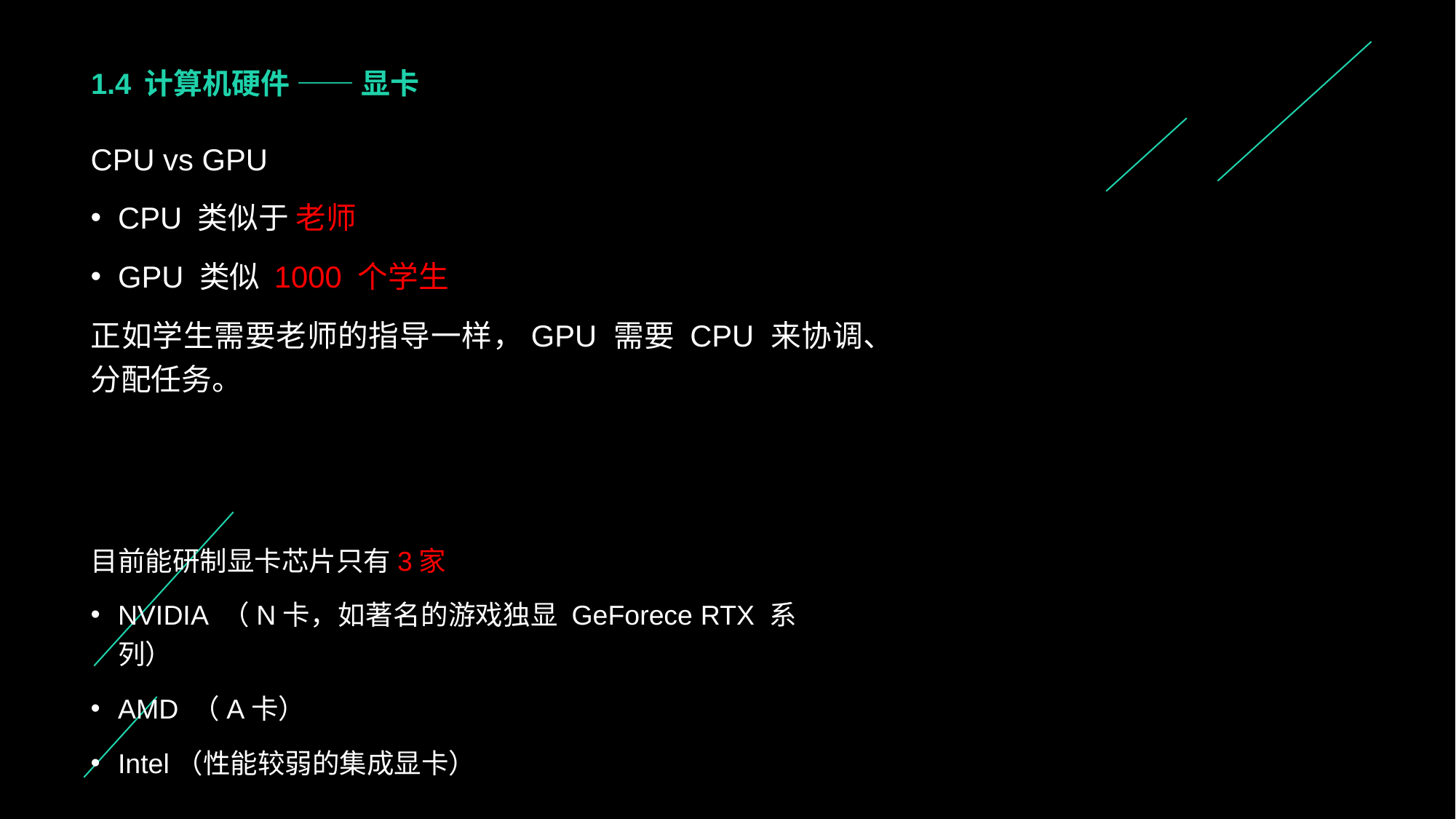

# 1.4 计算机硬件 —— 显卡
CPU vs GPU
CPU 类似于 老师
GPU 类似 1000 个学生
正如学生需要老师的指导一样，GPU 需要 CPU 来协调、分配任务。
目前能研制显卡芯片只有3家
NVIDIA （N卡，如著名的游戏独显 GeForece RTX 系列）
AMD （A卡）
Intel（性能较弱的集成显卡）